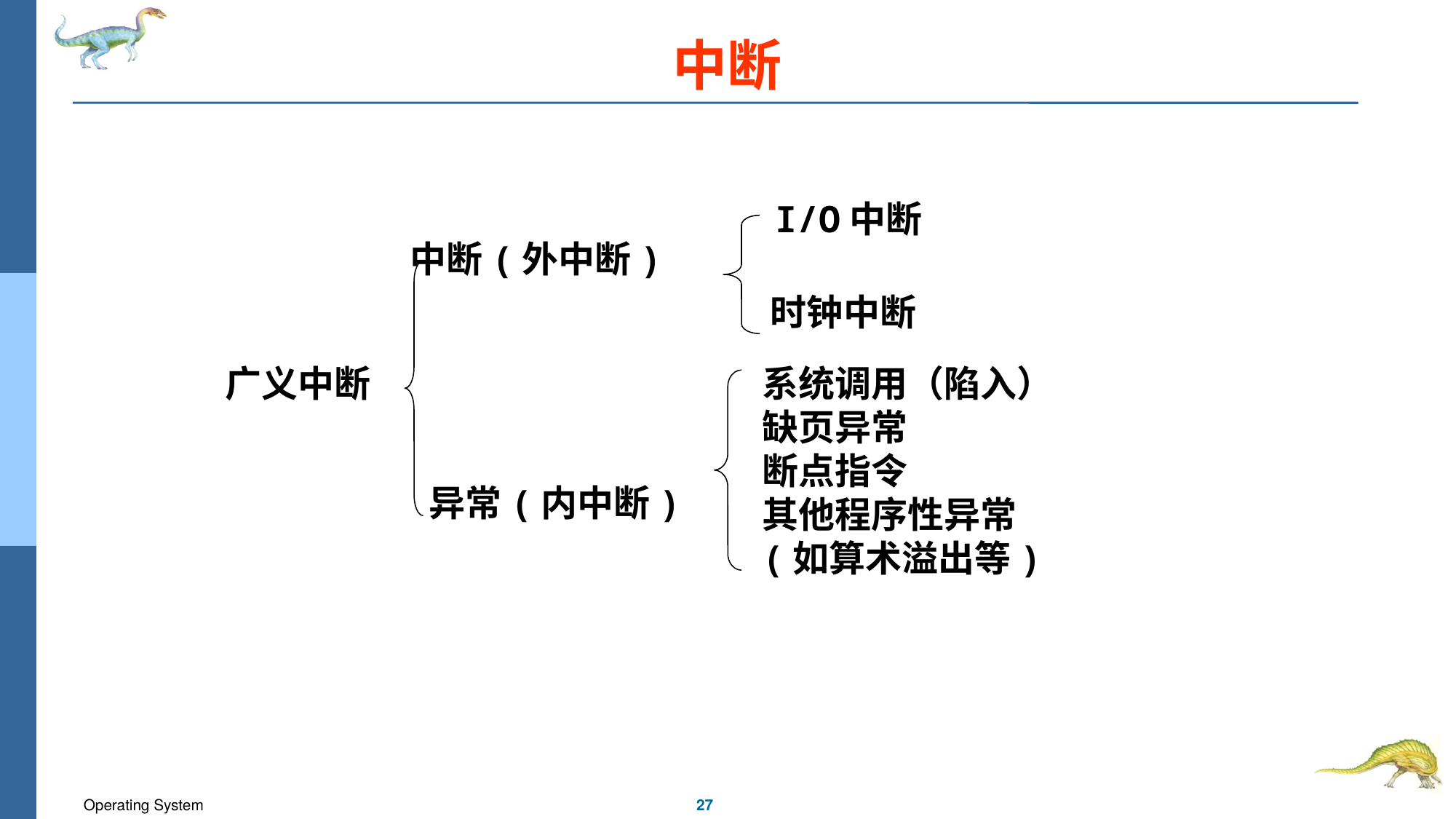

# 中断
I/O中断

中断(外中断)

时钟中断
广义中断
系统调用（陷入）
缺页异常
断点指令
其他程序性异常
(如算术溢出等)

异常(内中断)